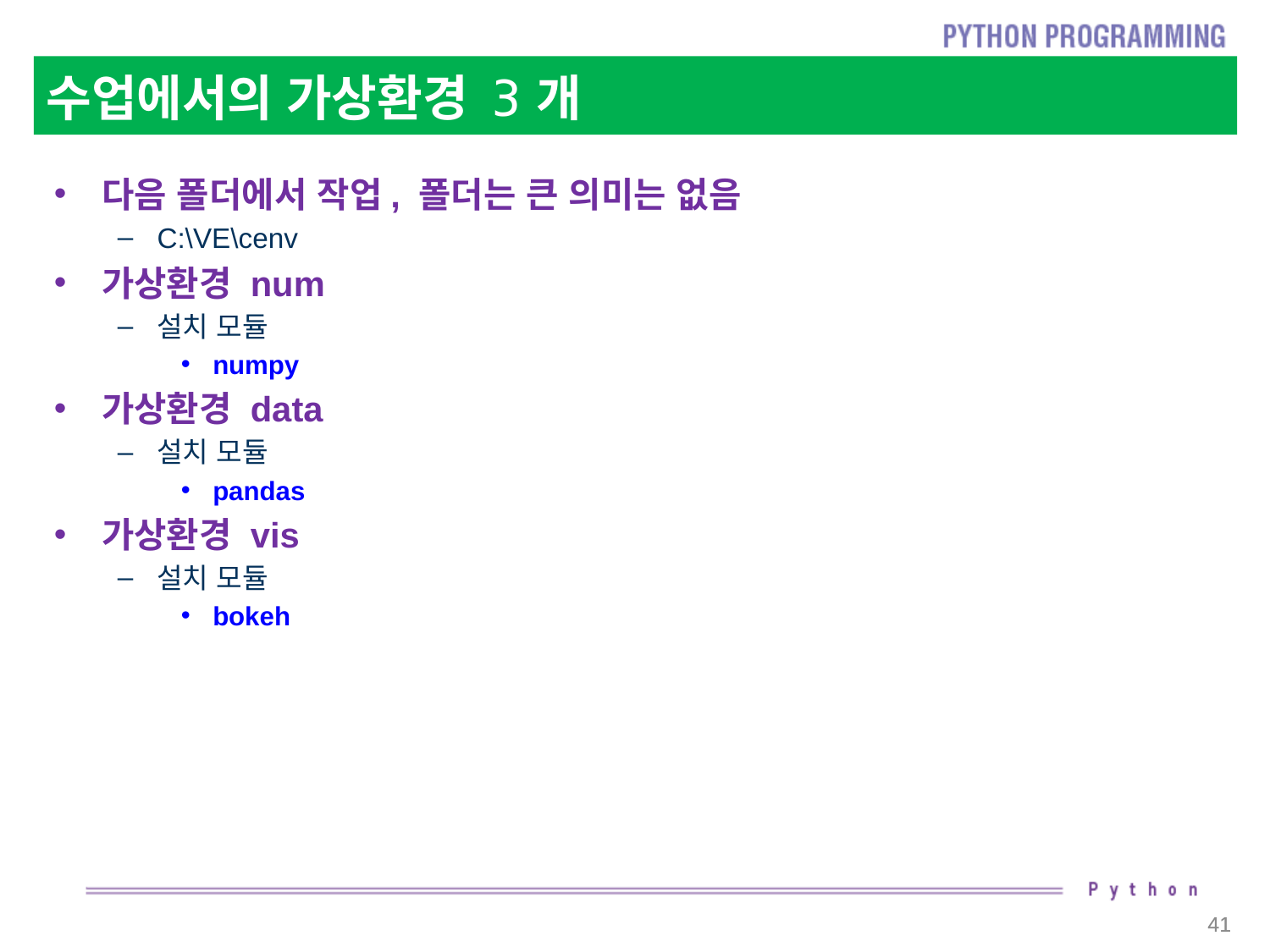

# 수업에서의 가상환경 3개
다음 폴더에서 작업, 폴더는 큰 의미는 없음
C:\VE\cenv
가상환경 num
설치 모듈
numpy
가상환경 data
설치 모듈
pandas
가상환경 vis
설치 모듈
bokeh

41